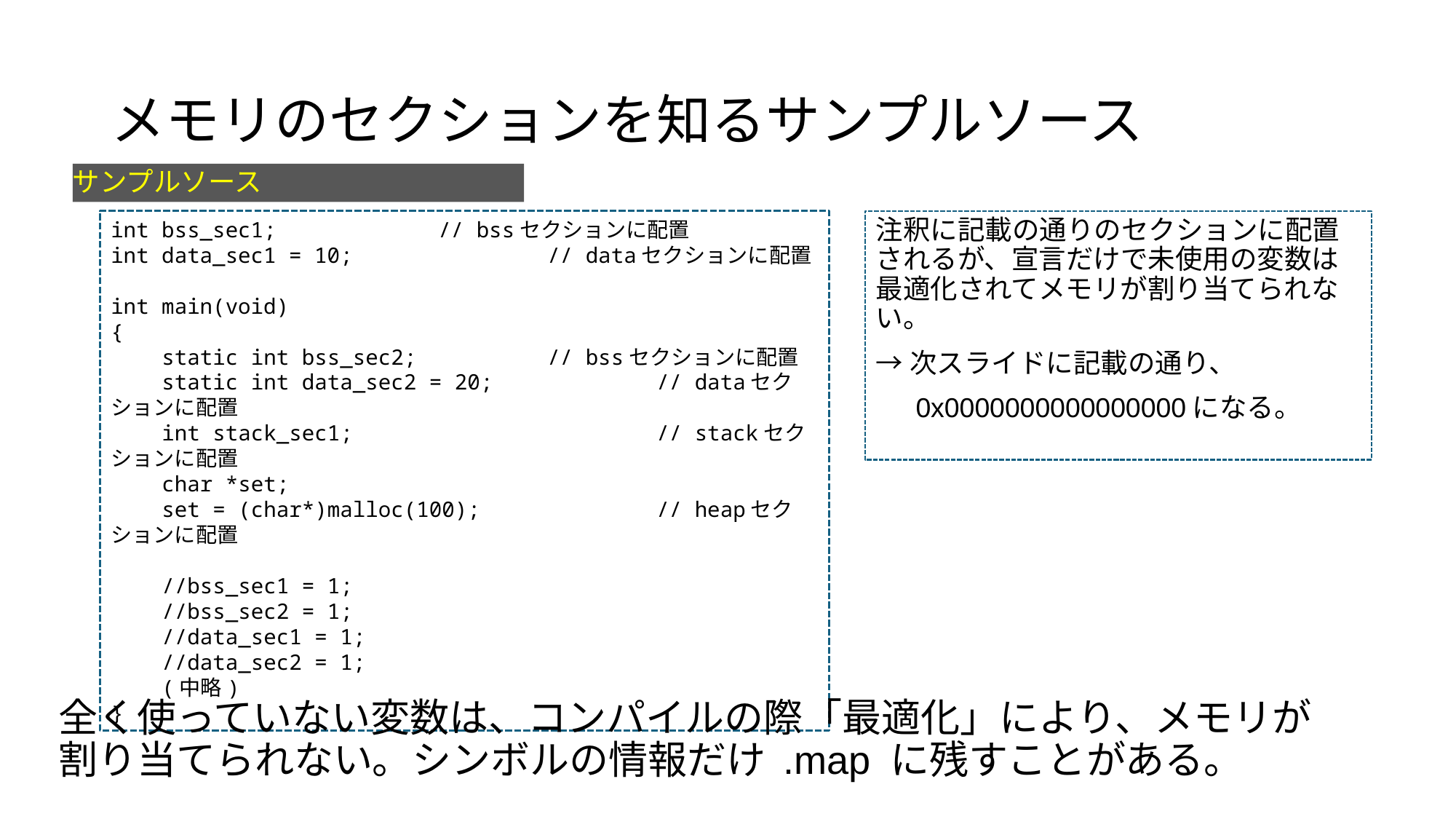

# メモリのセクションを知るサンプルソース
サンプルソース
int bss_sec1;		// bssセクションに配置
int data_sec1 = 10;		// dataセクションに配置

int main(void)
{
    static int bss_sec2;		// bssセクションに配置
    static int data_sec2 = 20;		// dataセクションに配置
    int stack_sec1; 			// stackセクションに配置
    char *set;
    set = (char*)malloc(100);		// heapセクションに配置

    //bss_sec1 = 1;
    //bss_sec2 = 1;
    //data_sec1 = 1;
    //data_sec2 = 1;
    (中略)
}
注釈に記載の通りのセクションに配置されるが、宣言だけで未使用の変数は最適化されてメモリが割り当てられない。
→次スライドに記載の通り、
　 0x0000000000000000になる。
全く使っていない変数は、コンパイルの際「最適化」により、メモリが割り当てられない。シンボルの情報だけ .map に残すことがある。